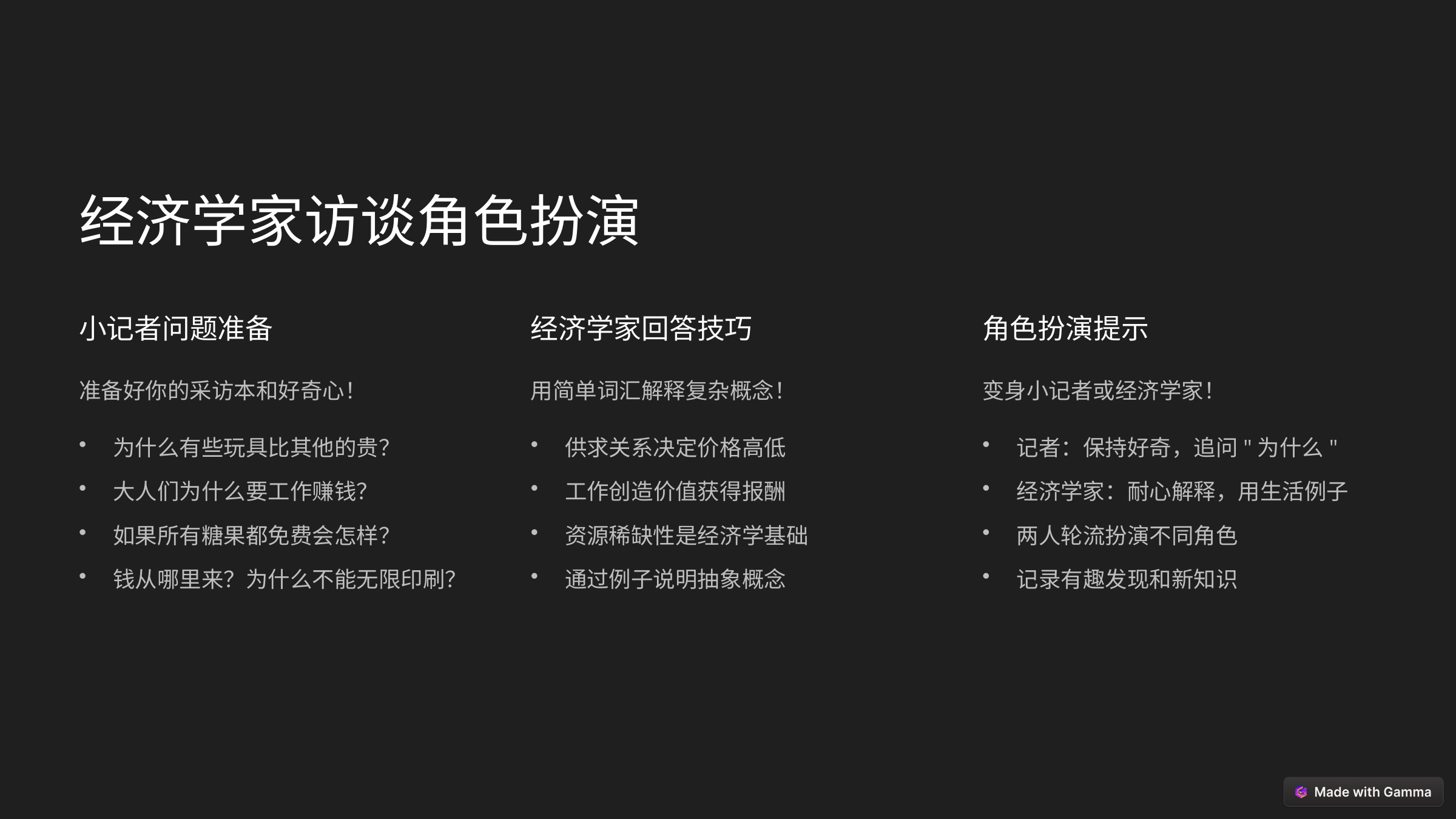

经济学家访谈角色扮演
小记者问题准备
经济学家回答技巧
角色扮演提示
准备好你的采访本和好奇心！
用简单词汇解释复杂概念！
变身小记者或经济学家！
为什么有些玩具比其他的贵？
供求关系决定价格高低
记者：保持好奇，追问"为什么"
大人们为什么要工作赚钱？
工作创造价值获得报酬
经济学家：耐心解释，用生活例子
如果所有糖果都免费会怎样？
资源稀缺性是经济学基础
两人轮流扮演不同角色
钱从哪里来？为什么不能无限印刷？
通过例子说明抽象概念
记录有趣发现和新知识